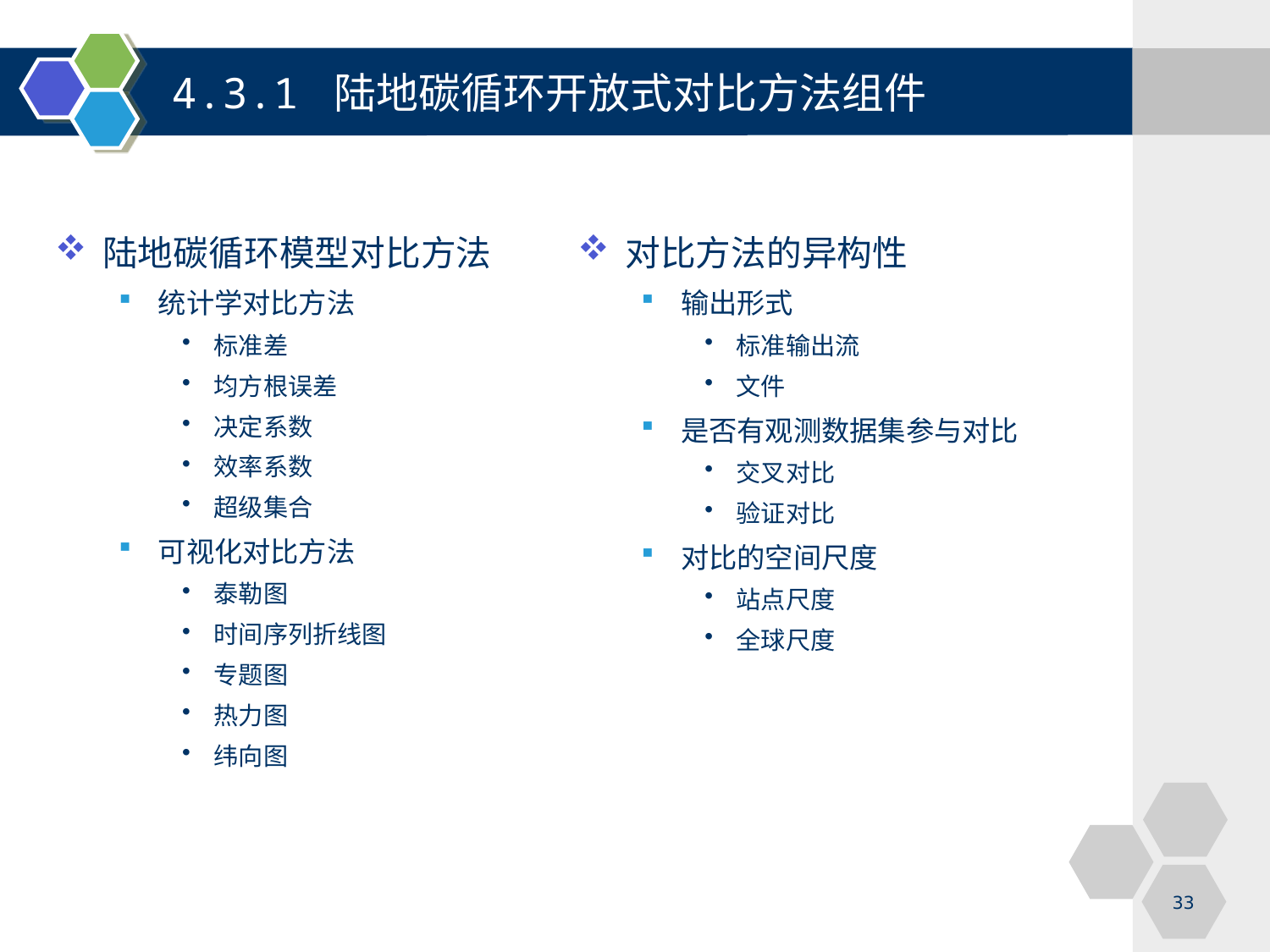

4.3.1 陆地碳循环开放式对比方法组件
陆地碳循环模型对比方法
统计学对比方法
标准差
均方根误差
决定系数
效率系数
超级集合
可视化对比方法
泰勒图
时间序列折线图
专题图
热力图
纬向图
对比方法的异构性
输出形式
标准输出流
文件
是否有观测数据集参与对比
交叉对比
验证对比
对比的空间尺度
站点尺度
全球尺度
33